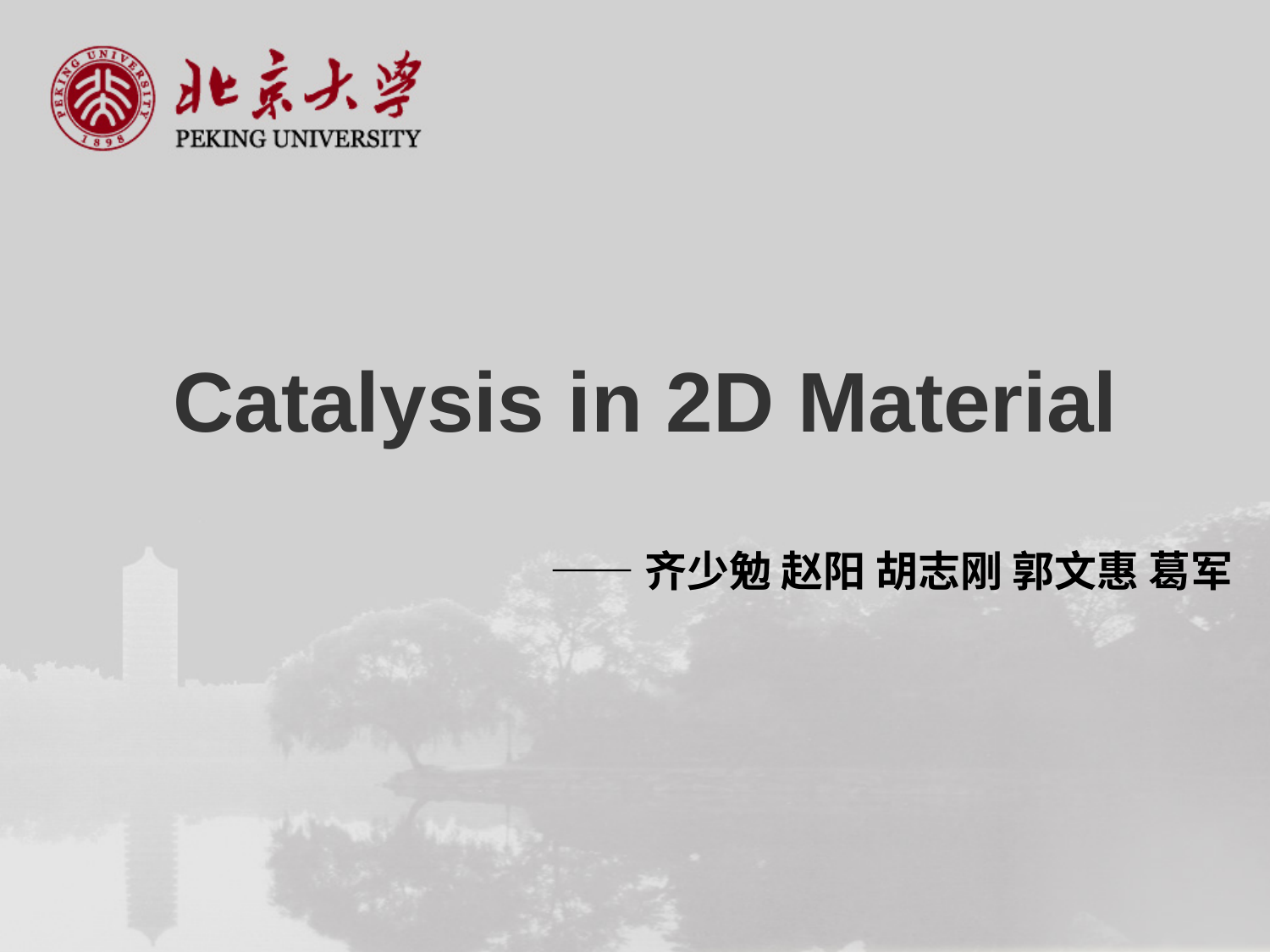

Catalysis in 2D Material
——齐少勉 赵阳 胡志刚 郭文惠 葛军